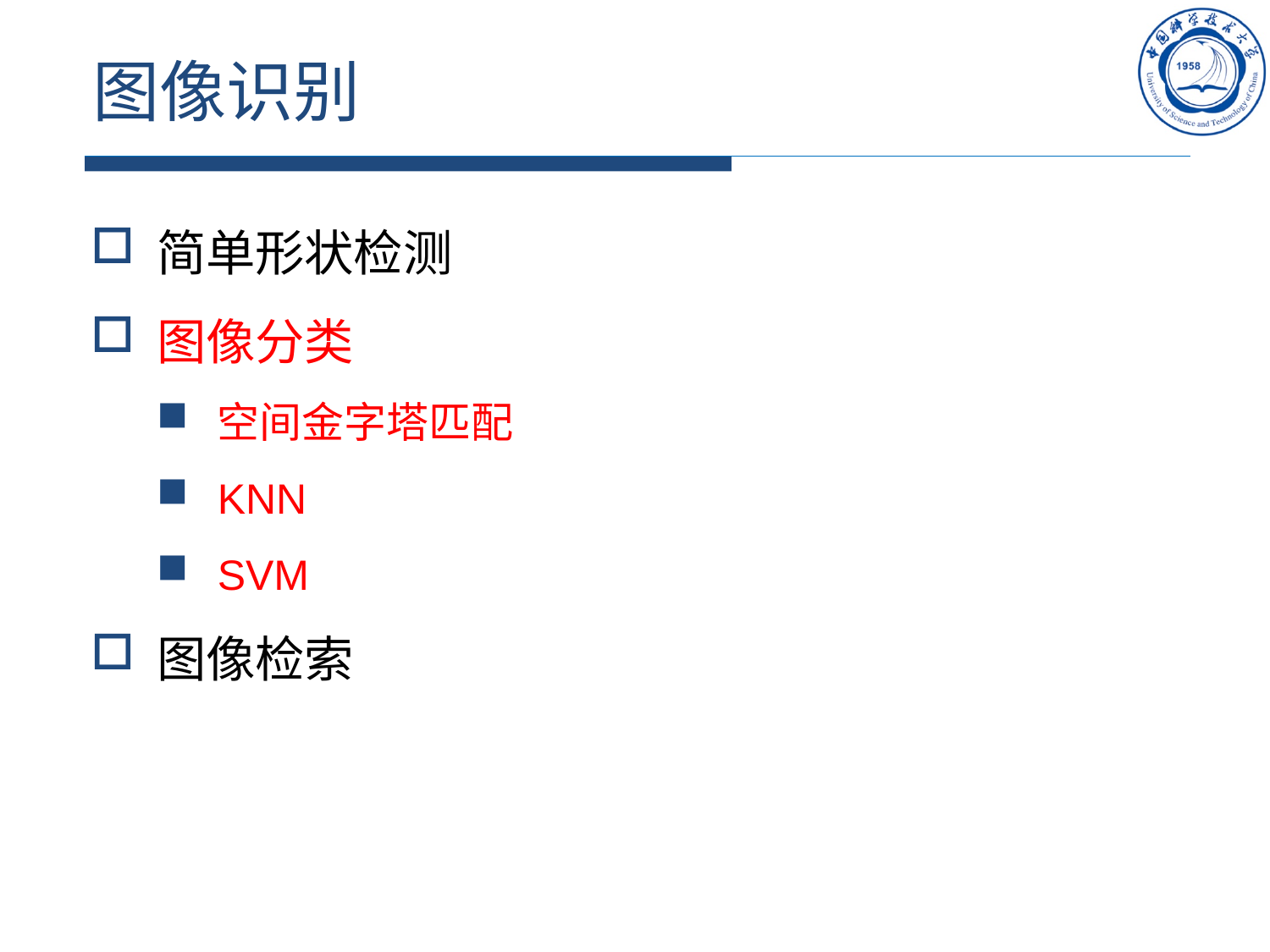

# 图像识别
简单形状检测
图像分类
空间金字塔匹配
KNN
SVM
图像检索